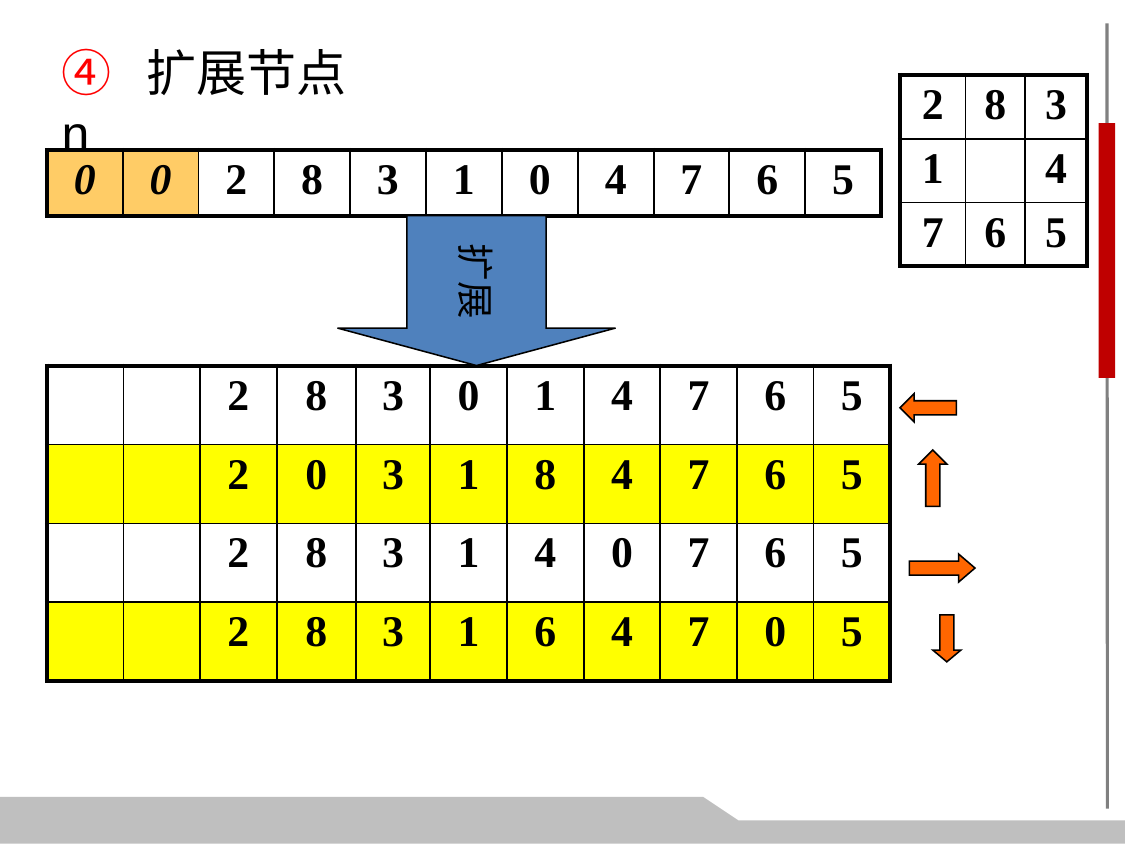

④  扩展节点n
| 2 | 8 | 3 |
| --- | --- | --- |
| 1 |  | 4 |
| 7 | 6 | 5 |
| 0 | 0 | 2 | 8 | 3 | 1 | 0 | 4 | 7 | 6 | 5 |
| --- | --- | --- | --- | --- | --- | --- | --- | --- | --- | --- |
扩展
|  |  | 2 | 8 | 3 | 0 | 1 | 4 | 7 | 6 | 5 |
| --- | --- | --- | --- | --- | --- | --- | --- | --- | --- | --- |
|  |  | 2 | 0 | 3 | 1 | 8 | 4 | 7 | 6 | 5 |
|  |  | 2 | 8 | 3 | 1 | 4 | 0 | 7 | 6 | 5 |
|  |  | 2 | 8 | 3 | 1 | 6 | 4 | 7 | 0 | 5 |